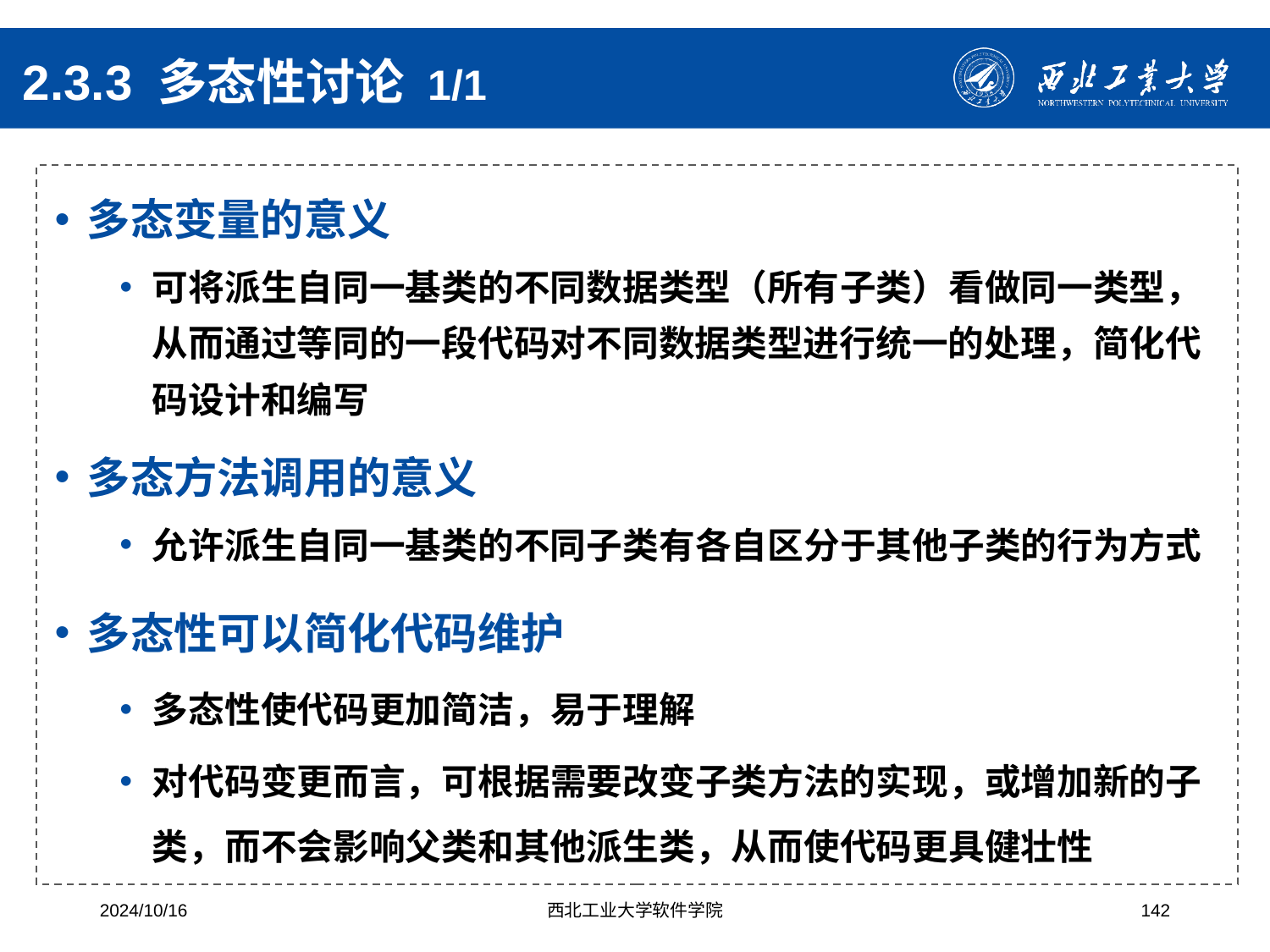

# 2.3.3 多态性讨论 1/1
多态变量的意义
可将派生自同一基类的不同数据类型（所有子类）看做同一类型，从而通过等同的一段代码对不同数据类型进行统一的处理，简化代码设计和编写
多态方法调用的意义
允许派生自同一基类的不同子类有各自区分于其他子类的行为方式
多态性可以简化代码维护
多态性使代码更加简洁，易于理解
对代码变更而言，可根据需要改变子类方法的实现，或增加新的子类，而不会影响父类和其他派生类，从而使代码更具健壮性
2024/10/16
西北工业大学软件学院
142